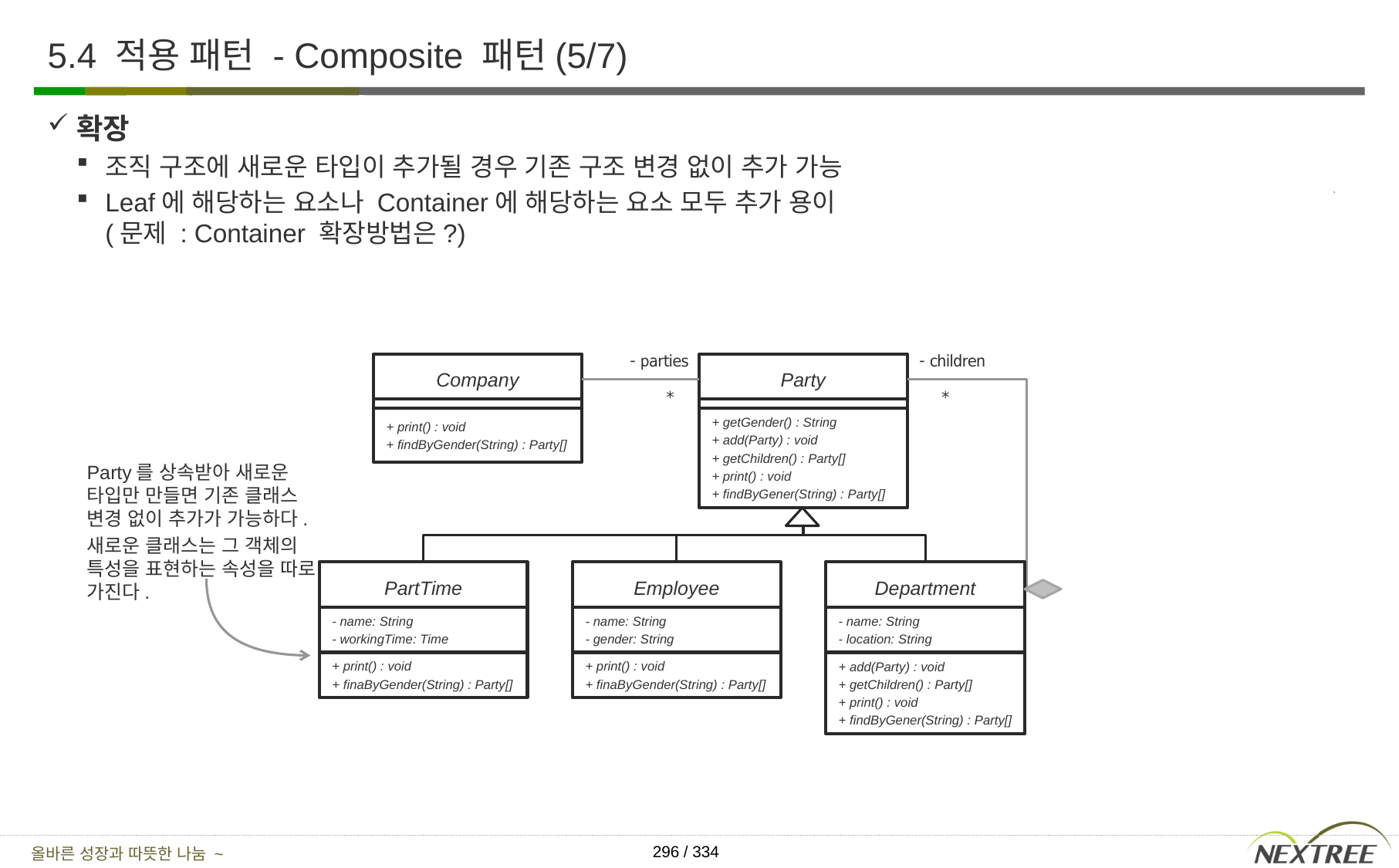

# 5.4 적용 패턴 - Composite 패턴(5/7)
확장
조직 구조에 새로운 타입이 추가될 경우 기존 구조 변경 없이 추가 가능
Leaf에 해당하는 요소나 Container에 해당하는 요소 모두 추가 용이
(문제 : Container 확장방법은?)
- parties

- children
Company
Party
*
*

+ print() : void
+ findByGender(String) : Party[]
+ getGender() : String
+ add(Party) : void
+ getChildren() : Party[]
+ print() : void
+ findByGener(String) : Party[]
Party를 상속받아 새로운 타입만 만들면 기존 클래스 변경 없이 추가가 가능하다.
새로운 클래스는 그 객체의 특성을 표현하는 속성을 따로 가진다.

Department
PartTime
Employee

- name: String
- location: String
- name: String
- workingTime: Time
- name: String
- gender: String

+ print() : void
+ finaByGender(String) : Party[]
+ print() : void
+ finaByGender(String) : Party[]
+ add(Party) : void
+ getChildren() : Party[]
+ print() : void
+ findByGener(String) : Party[]